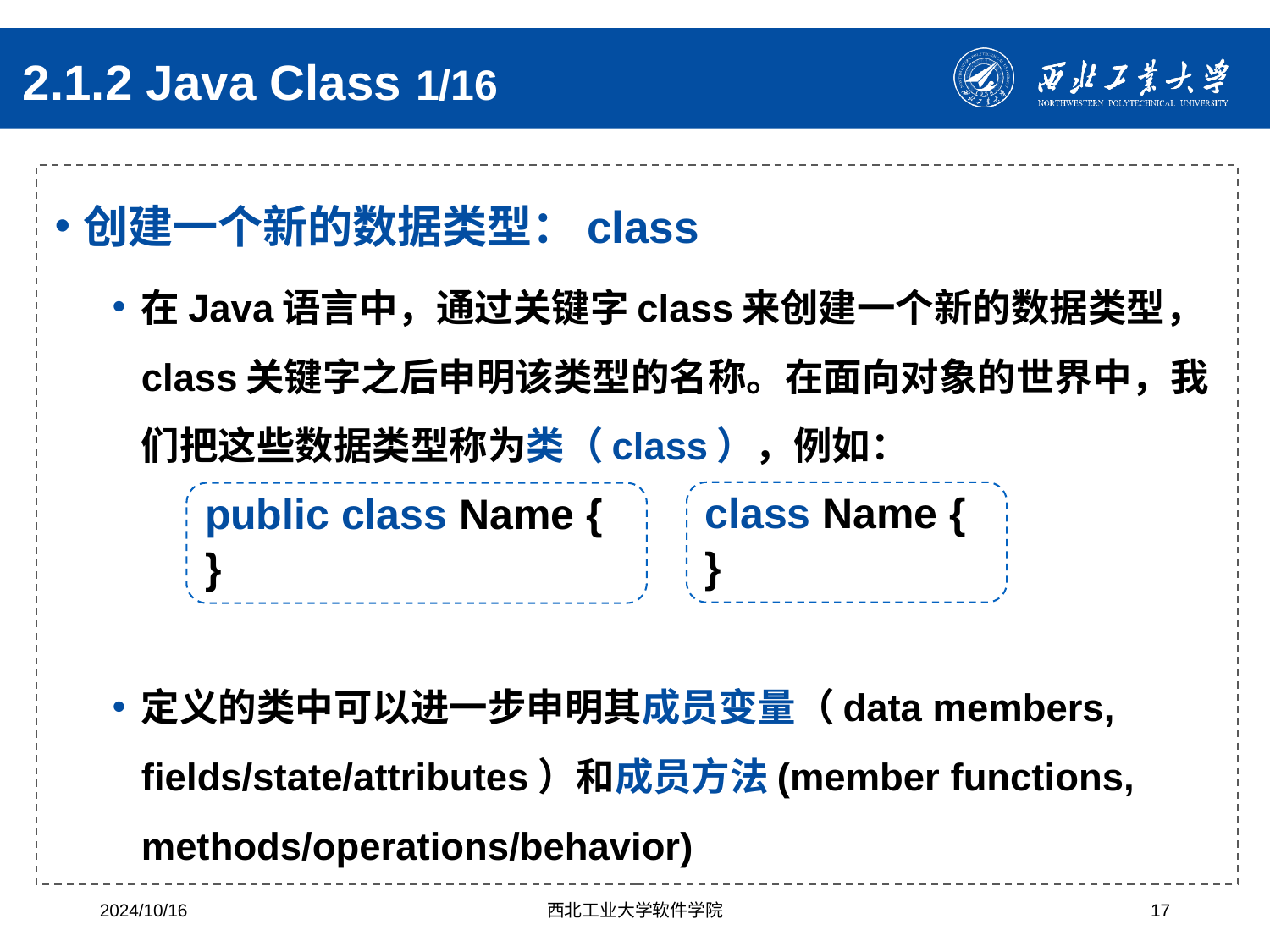

# 2.1.2 Java Class 1/16
创建一个新的数据类型：class
在Java语言中，通过关键字class来创建一个新的数据类型，class关键字之后申明该类型的名称。在面向对象的世界中，我们把这些数据类型称为类（class），例如：

定义的类中可以进一步申明其成员变量（data members, fields/state/attributes）和成员方法(member functions, methods/operations/behavior)

class Name {
}
public class Name {
}
2024/10/16
西北工业大学软件学院
17